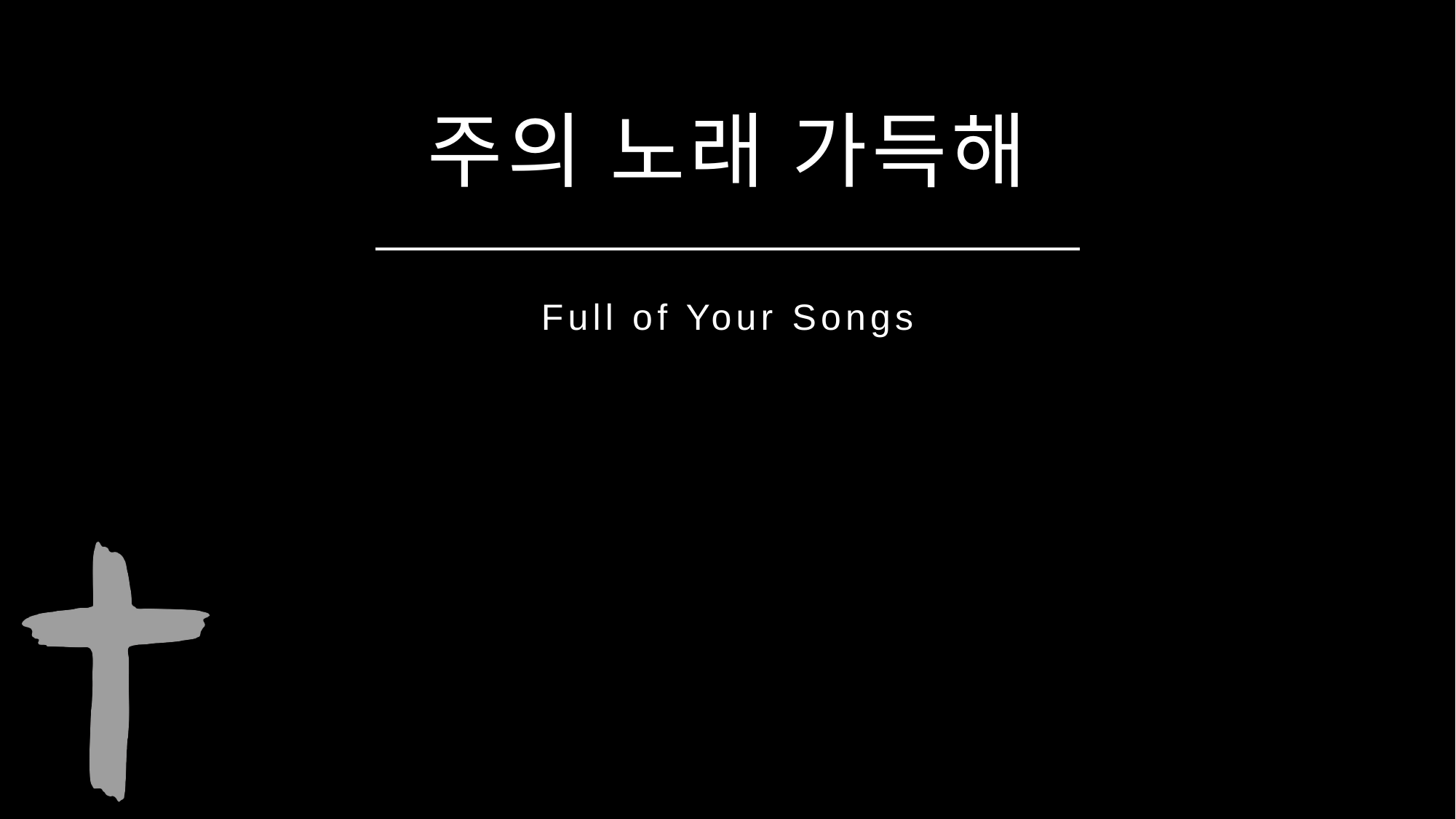

주의 노래 가득해
Full of Your Songs